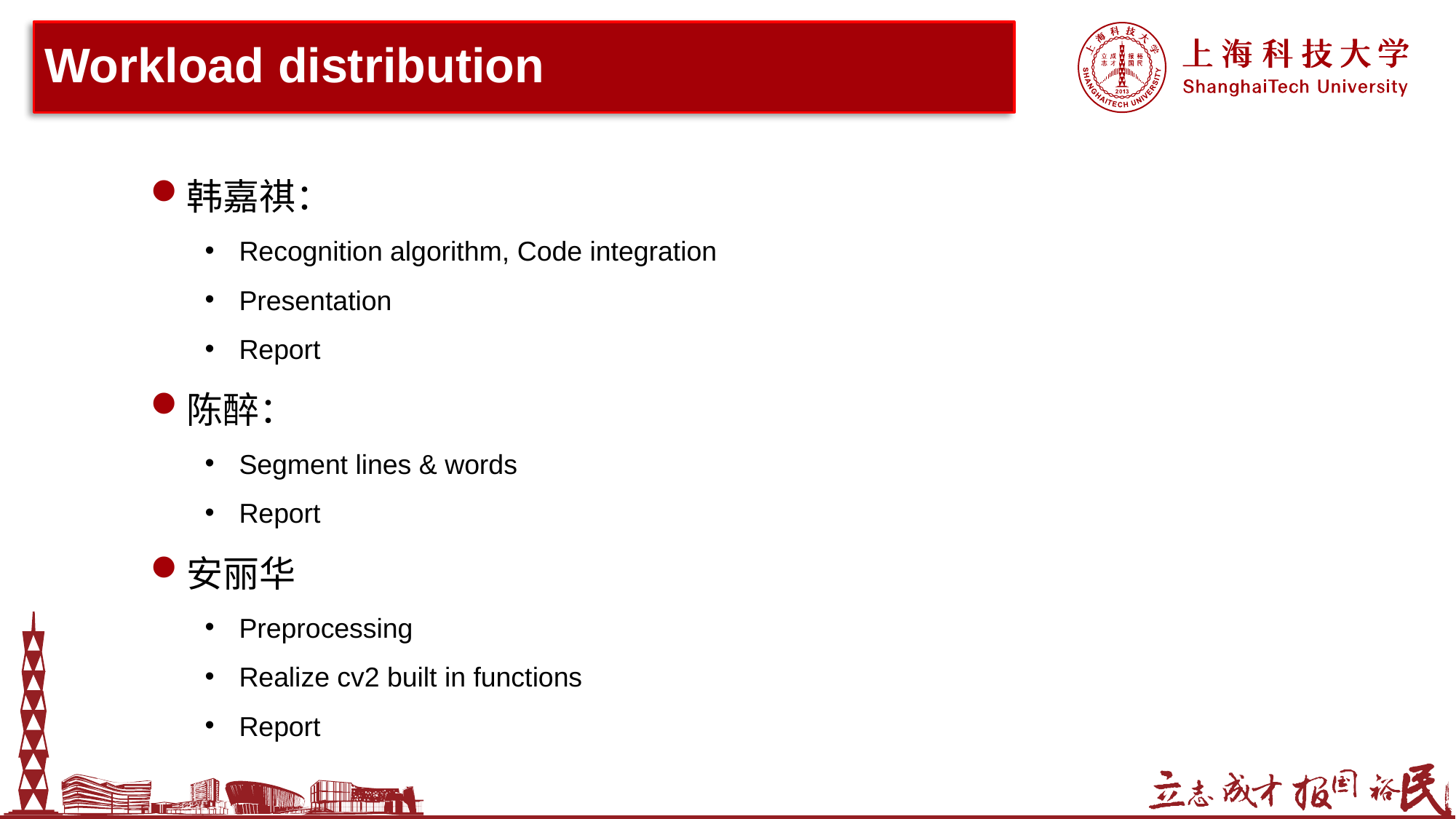

# Workload distribution
韩嘉祺：
Recognition algorithm, Code integration
Presentation
Report
陈醉：
Segment lines & words
Report
安丽华
Preprocessing
Realize cv2 built in functions
Report